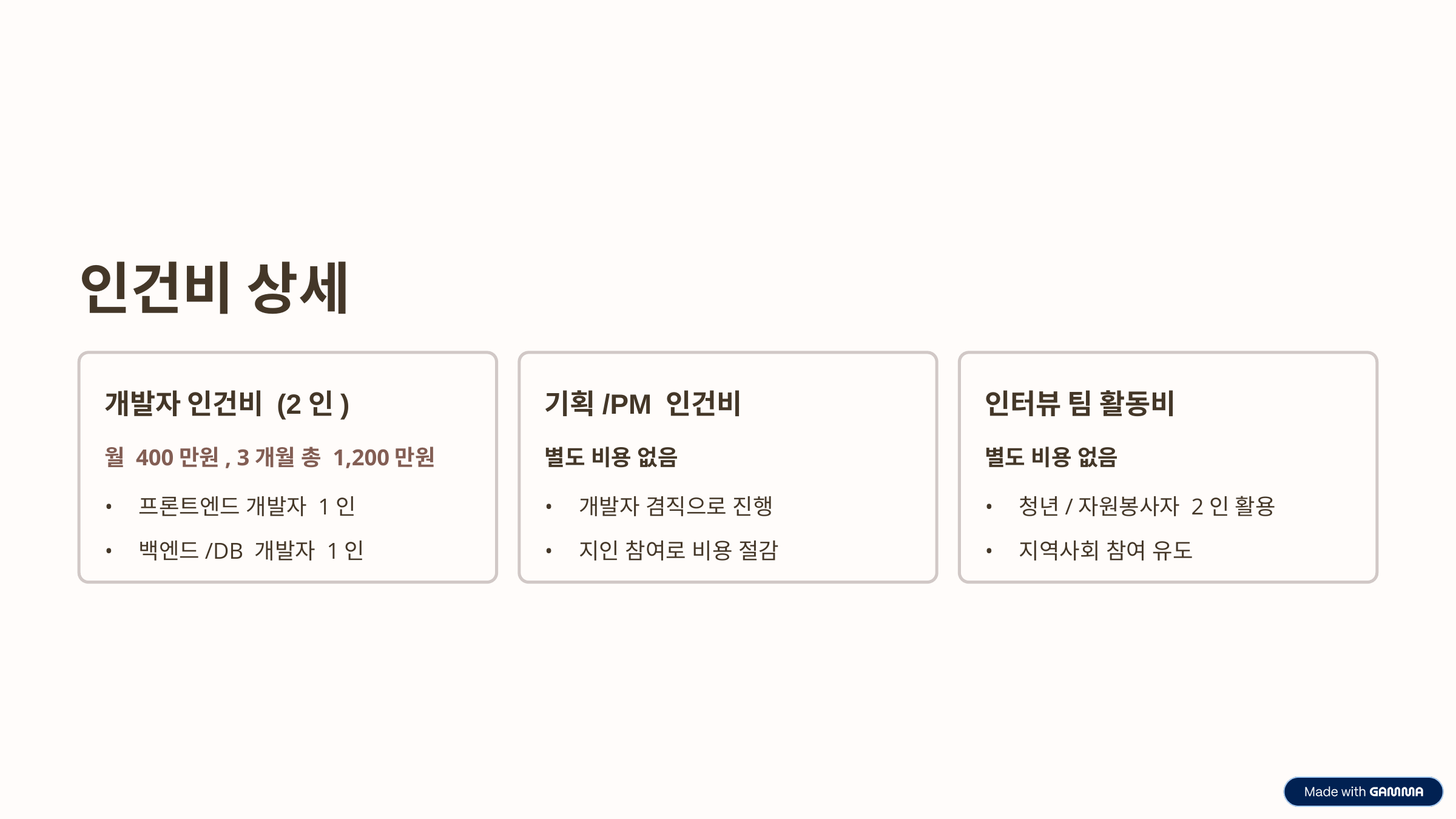

인건비 상세

개발자 인건비 (2인)
기획/PM 인건비
인터뷰 팀 활동비
월 400만원, 3개월 총 1,200만원
별도 비용 없음
별도 비용 없음
프론트엔드 개발자 1인
개발자 겸직으로 진행
청년/자원봉사자 2인 활용
백엔드/DB 개발자 1인
지인 참여로 비용 절감
지역사회 참여 유도